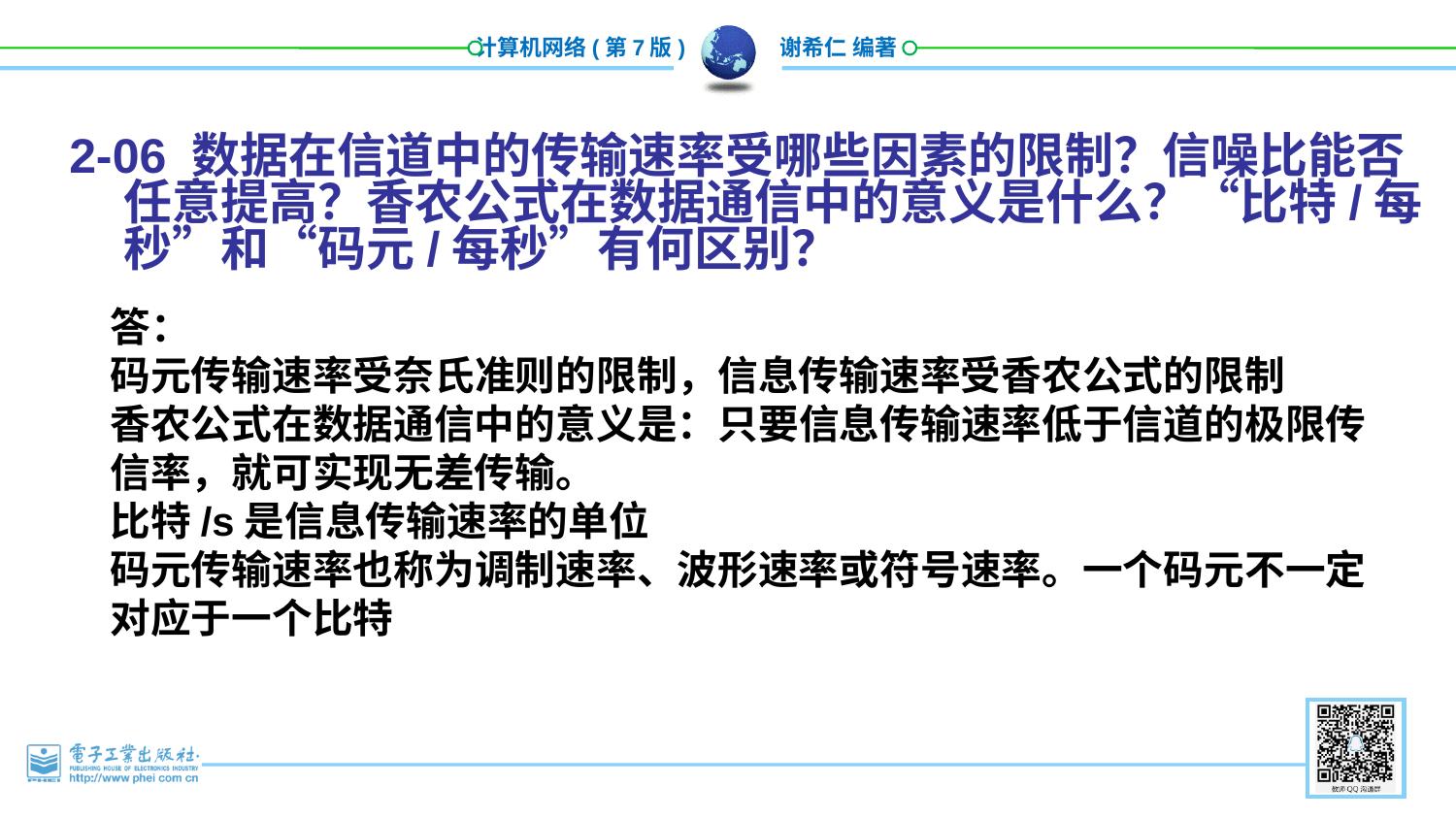

2-06 数据在信道中的传输速率受哪些因素的限制？信噪比能否任意提高？香农公式在数据通信中的意义是什么？“比特/每秒”和“码元/每秒”有何区别？

答：
码元传输速率受奈氏准则的限制，信息传输速率受香农公式的限制
香农公式在数据通信中的意义是：只要信息传输速率低于信道的极限传信率，就可实现无差传输。
比特/s是信息传输速率的单位
码元传输速率也称为调制速率、波形速率或符号速率。一个码元不一定对应于一个比特